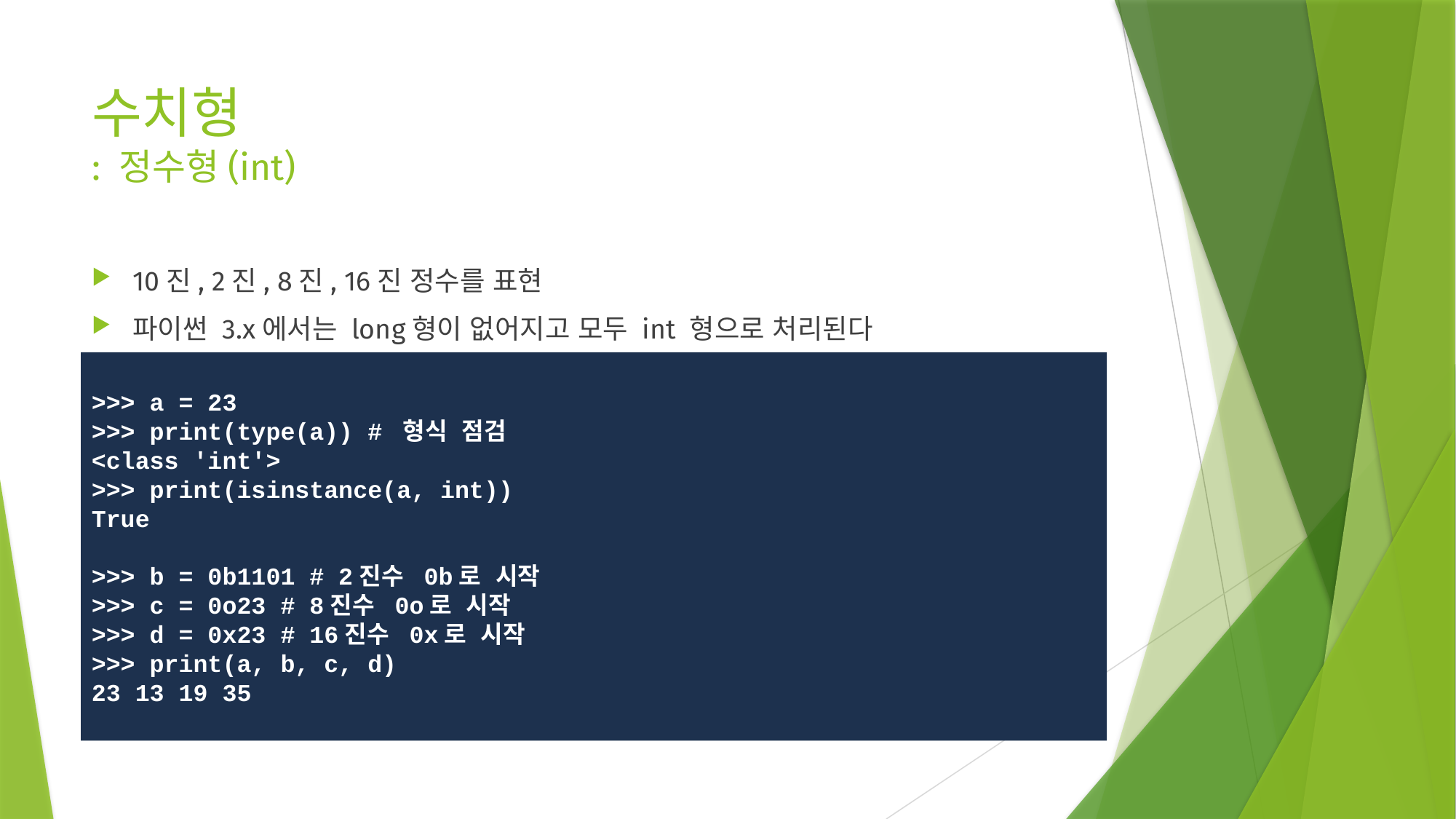

# 수치형 : 정수형(int)
10진, 2진, 8진, 16진 정수를 표현
파이썬 3.x에서는 long형이 없어지고 모두 int 형으로 처리된다

>>> a = 23
>>> print(type(a)) # 형식 점검
<class 'int'>
>>> print(isinstance(a, int))
True

>>> b = 0b1101 # 2진수 0b로 시작
>>> c = 0o23 # 8진수 0o로 시작
>>> d = 0x23 # 16진수 0x로 시작
>>> print(a, b, c, d)
23 13 19 35